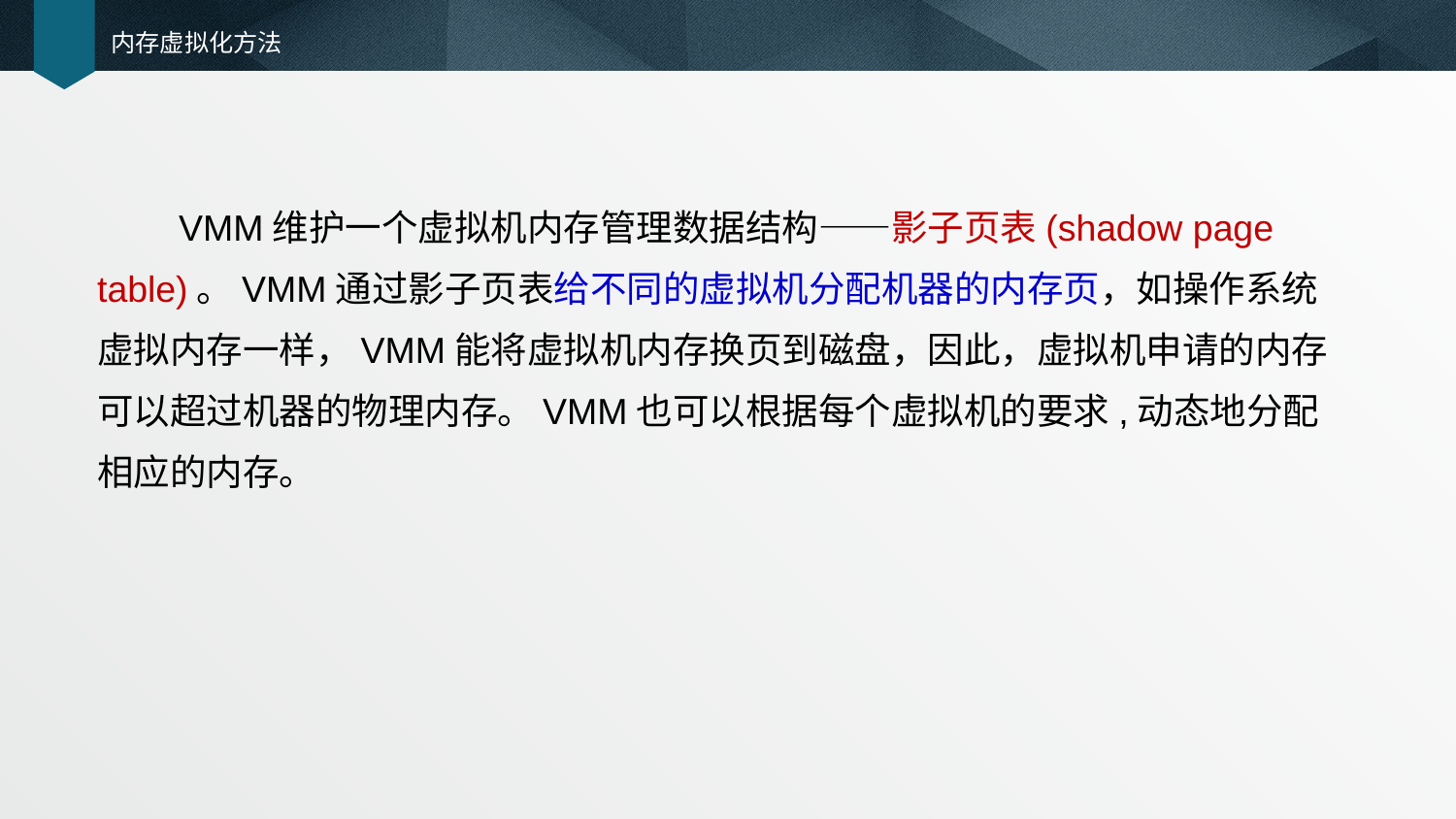

# 内存虚拟化方法
        VMM维护一个虚拟机内存管理数据结构——影子页表(shadow page table)。VMM通过影子页表给不同的虚拟机分配机器的内存页，如操作系统虚拟内存一样，VMM能将虚拟机内存换页到磁盘，因此，虚拟机申请的内存可以超过机器的物理内存。VMM也可以根据每个虚拟机的要求,动态地分配相应的内存。